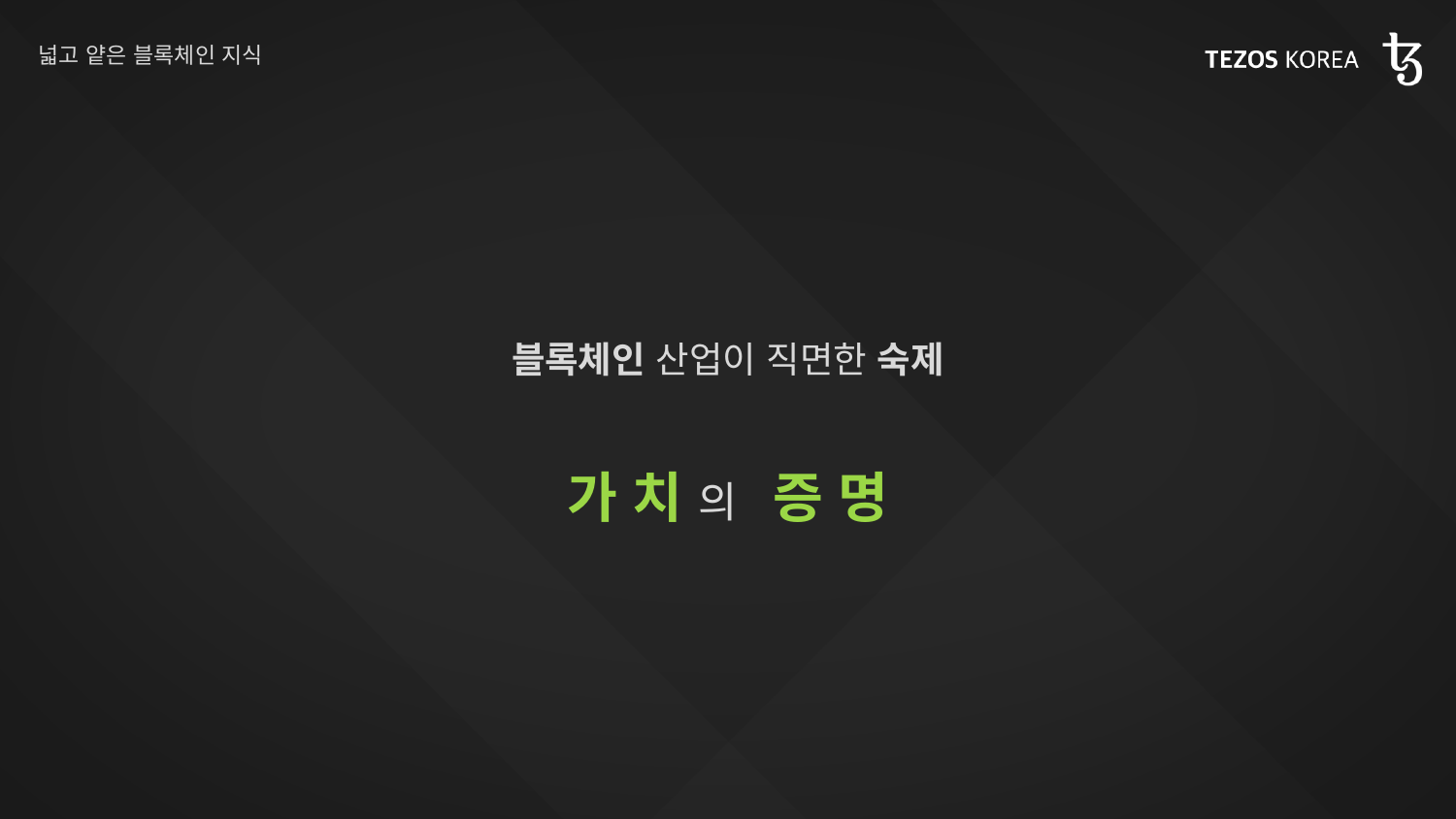

# 넓고 얕은 블록체인 지식
블록체인 산업이 직면한 숙제
가 치 의   증 명